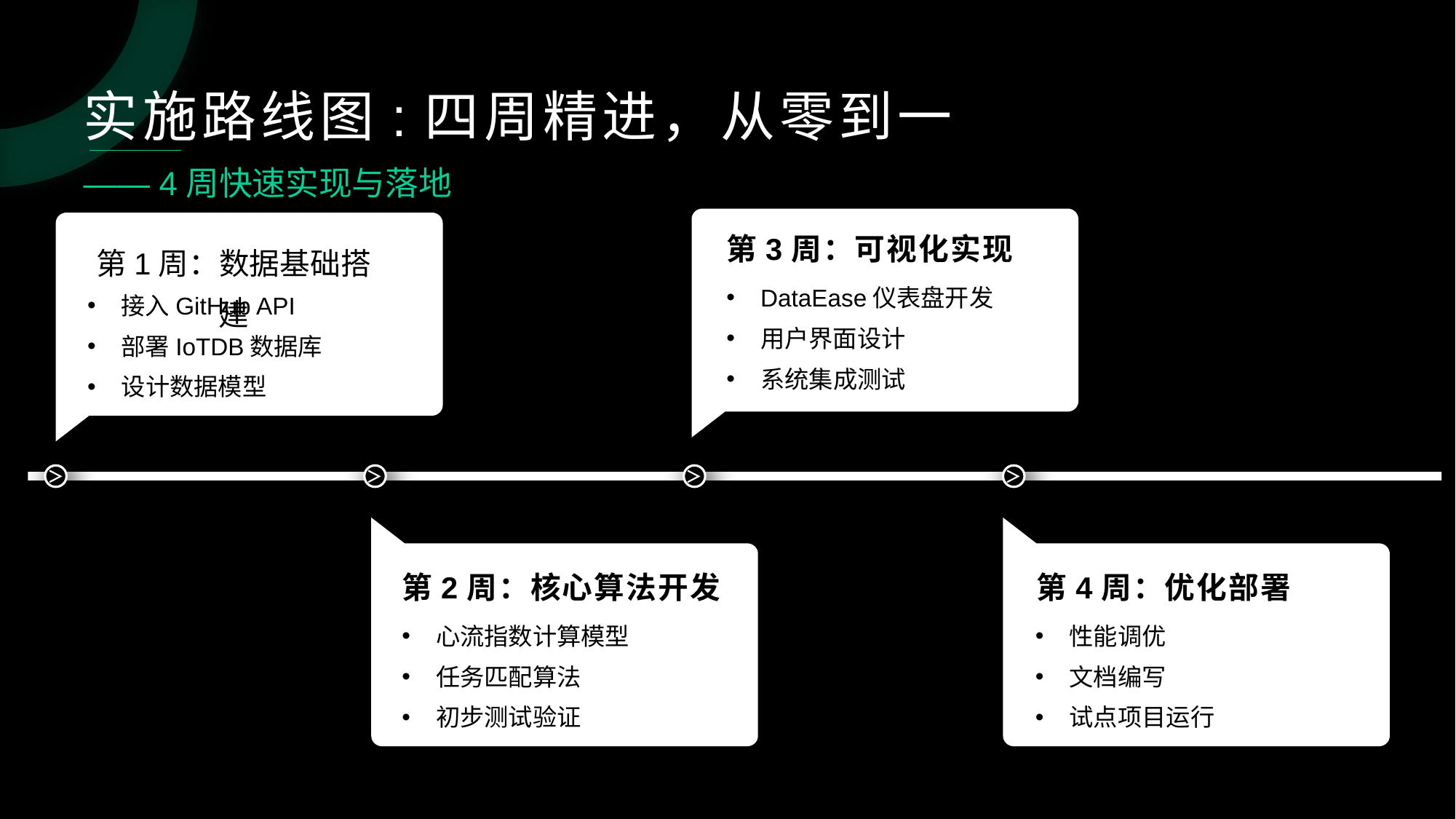

实施路线图:四周精进，从零到一
—— 4周快速实现与落地

第1周：数据基础搭建
第3周：可视化实现
DataEase仪表盘开发
用户界面设计
系统集成测试
接入GitHub API
部署IoTDB数据库
设计数据模型
＞
＞
＞
＞

第2周：核心算法开发
第4周：优化部署
心流指数计算模型
任务匹配算法
初步测试验证
性能调优
文档编写
试点项目运行